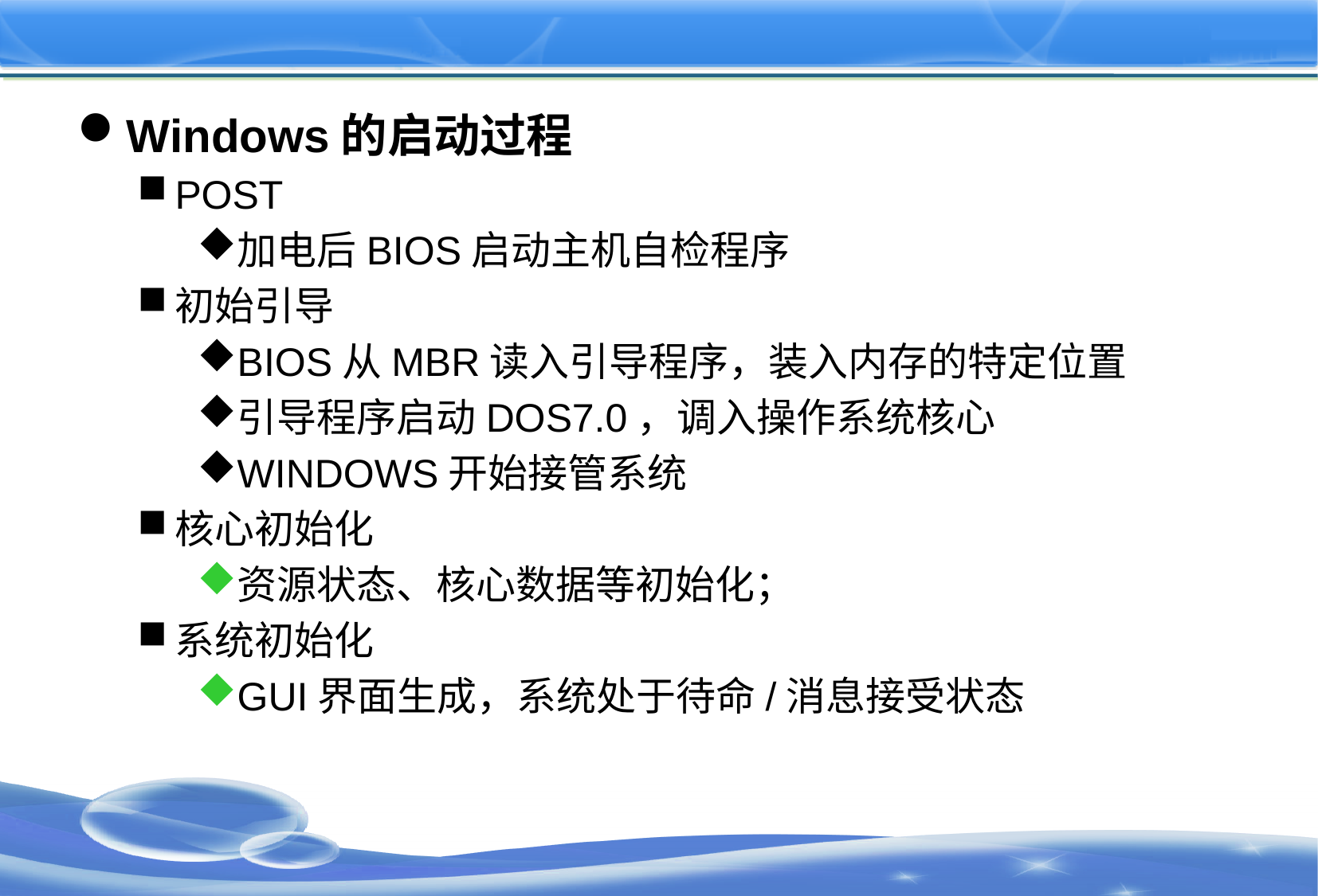

#
Windows的启动过程
POST
加电后BIOS启动主机自检程序
初始引导
BIOS从MBR读入引导程序，装入内存的特定位置
引导程序启动DOS7.0，调入操作系统核心
WINDOWS开始接管系统
核心初始化
资源状态、核心数据等初始化；
系统初始化
GUI界面生成，系统处于待命/消息接受状态